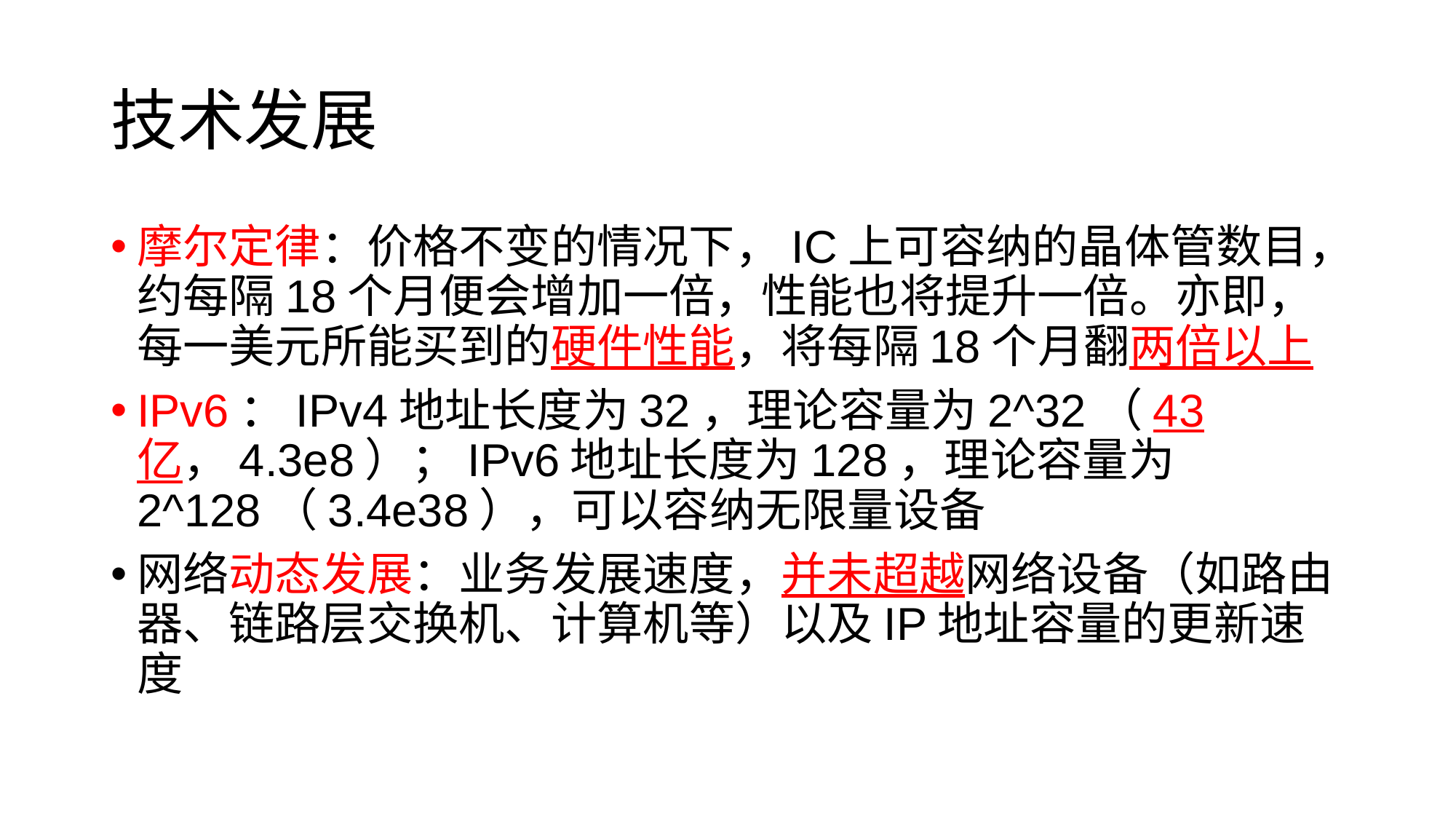

# 技术发展
摩尔定律：价格不变的情况下，IC上可容纳的晶体管数目，约每隔18个月便会增加一倍，性能也将提升一倍。亦即，每一美元所能买到的硬件性能，将每隔18个月翻两倍以上
IPv6：IPv4地址长度为32，理论容量为2^32（43亿，4.3e8）；IPv6地址长度为128，理论容量为2^128（3.4e38），可以容纳无限量设备
网络动态发展：业务发展速度，并未超越网络设备（如路由器、链路层交换机、计算机等）以及IP地址容量的更新速度